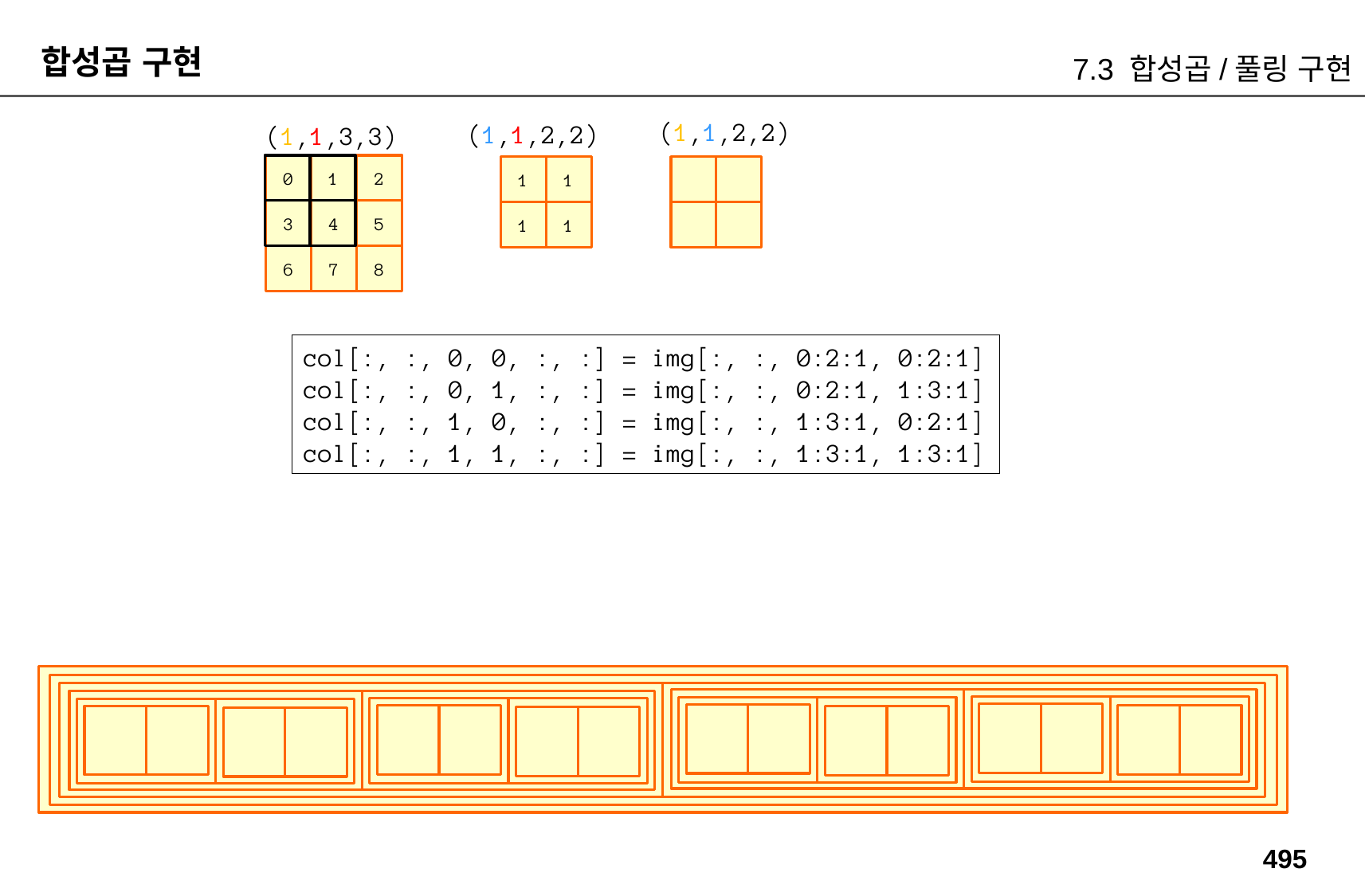

합성곱 구현
7.3 합성곱/풀링 구현
(1,1,2,2)
(1,1,2,2)
(1,1,3,3)

0
1
2
1
1

3
4
5
1
1

6
7
8
col[:, :, 0, 0, :, :] = img[:, :, 0:2:1, 0:2:1]
col[:, :, 0, 1, :, :] = img[:, :, 0:2:1, 1:3:1]
col[:, :, 1, 0, :, :] = img[:, :, 1:3:1, 0:2:1]
col[:, :, 1, 1, :, :] = img[:, :, 1:3:1, 1:3:1]